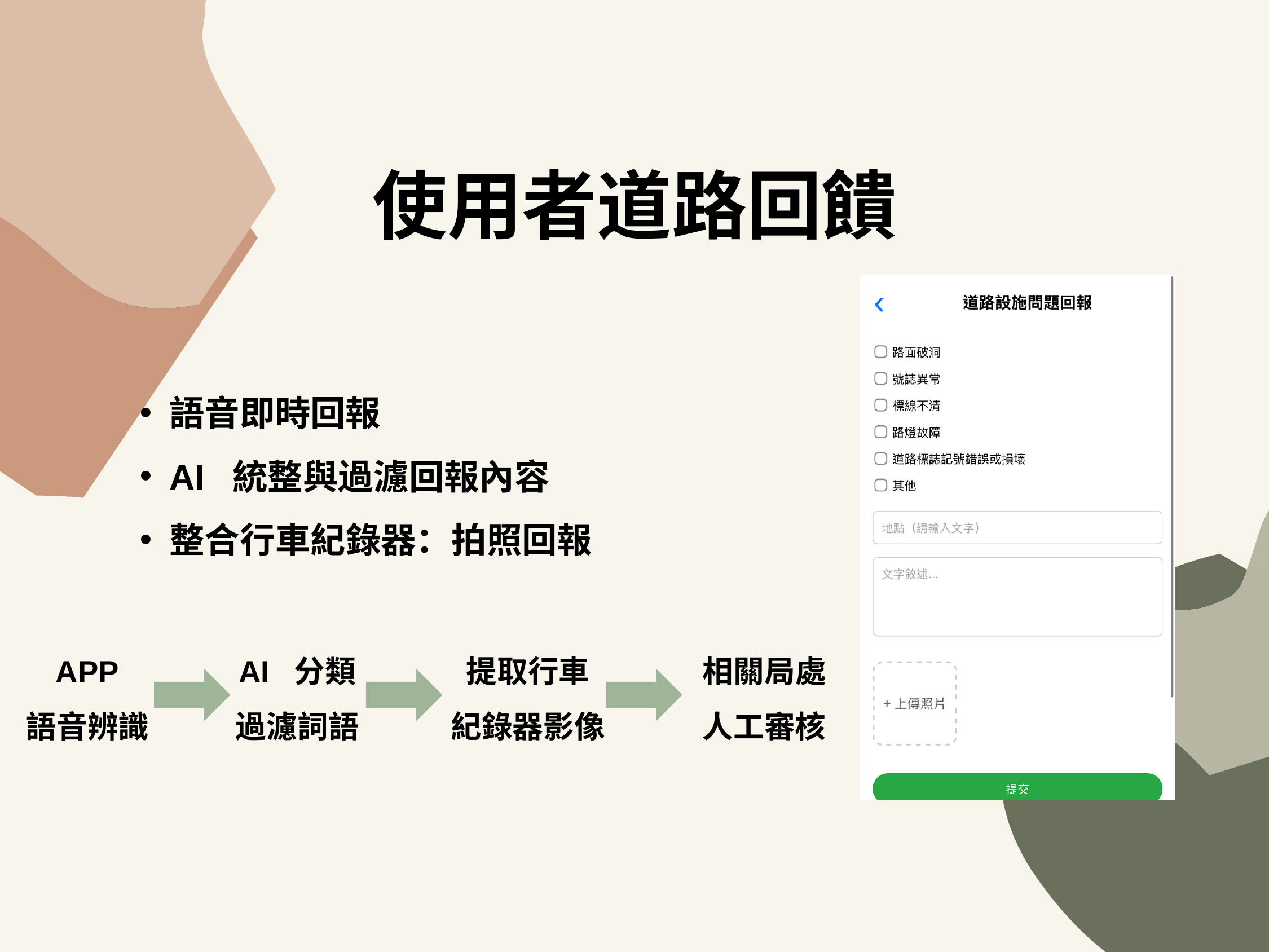

使用者道路回饋

語音即時回報
AI  統整與過濾回報內容
整合行車紀錄器：拍照回報

APP
語音辨識
AI  分類
過濾詞語
提取行車
紀錄器影像
相關局處
人工審核